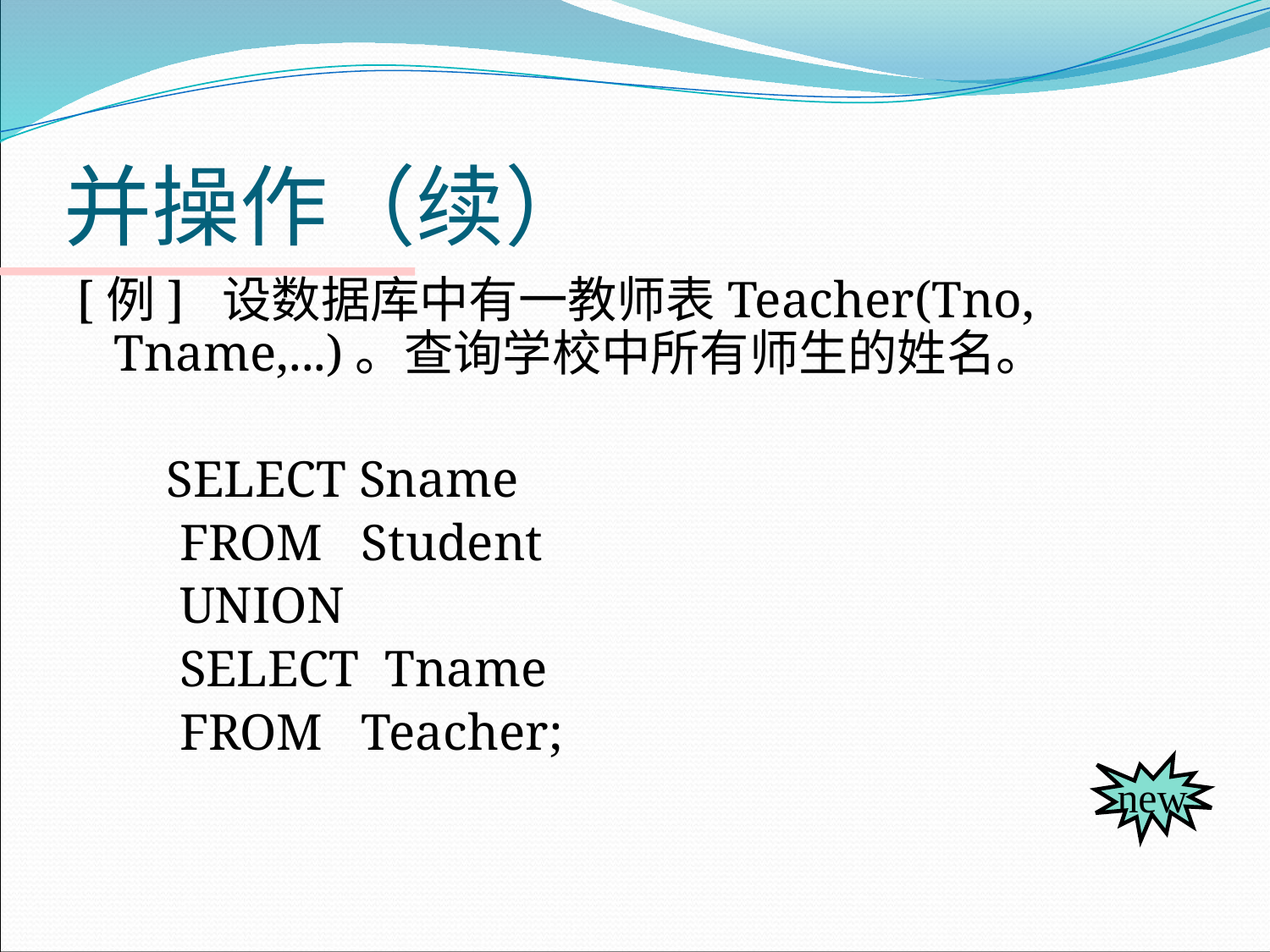

# 并操作（续）
[例]  设数据库中有一教师表Teacher(Tno, Tname,...)。查询学校中所有师生的姓名。

       SELECT Sname
        FROM   Student
        UNION
        SELECT  Tname
        FROM   Teacher;
new

339